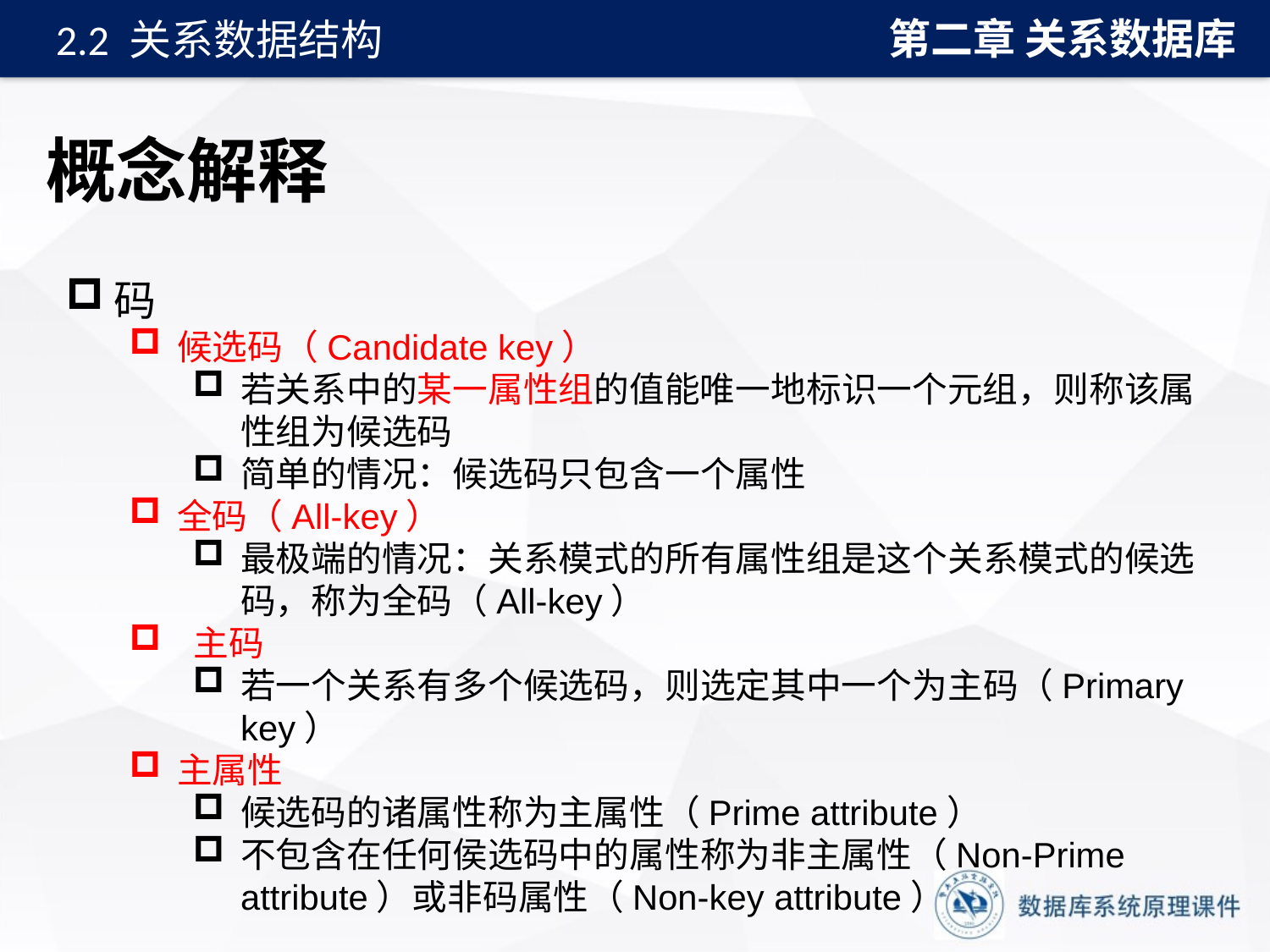

第二章 关系数据库
2.2 关系数据结构
# 概念解释
码
候选码（Candidate key）
若关系中的某一属性组的值能唯一地标识一个元组，则称该属性组为候选码
简单的情况：候选码只包含一个属性
全码（All-key）
最极端的情况：关系模式的所有属性组是这个关系模式的候选码，称为全码（All-key）
 主码
若一个关系有多个候选码，则选定其中一个为主码（Primary key）
主属性
候选码的诸属性称为主属性（Prime attribute）
不包含在任何侯选码中的属性称为非主属性（Non-Prime attribute）或非码属性（Non-key attribute）